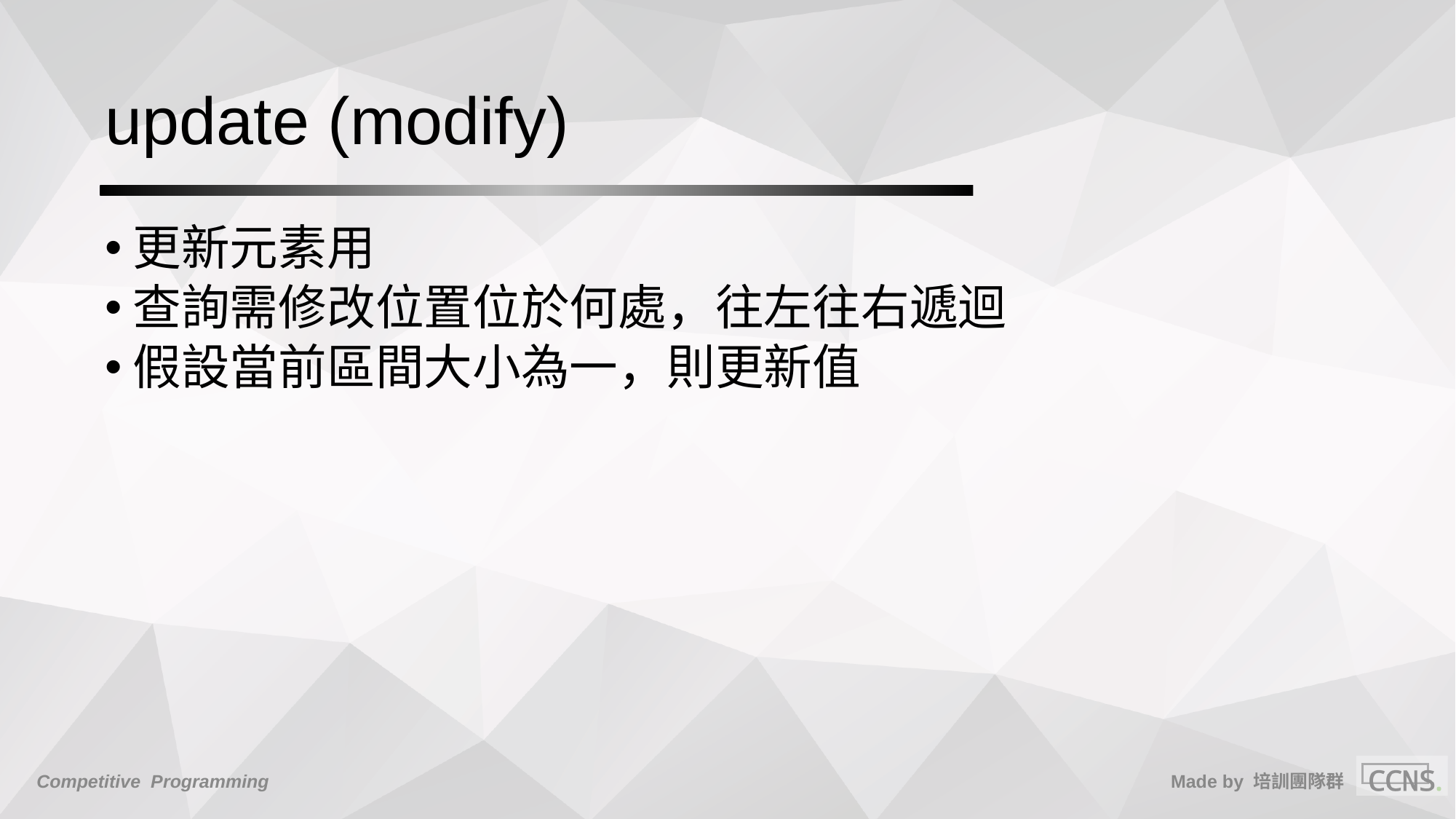

# update (modify)
更新元素用
查詢需修改位置位於何處，往左往右遞迴
假設當前區間大小為一，則更新值